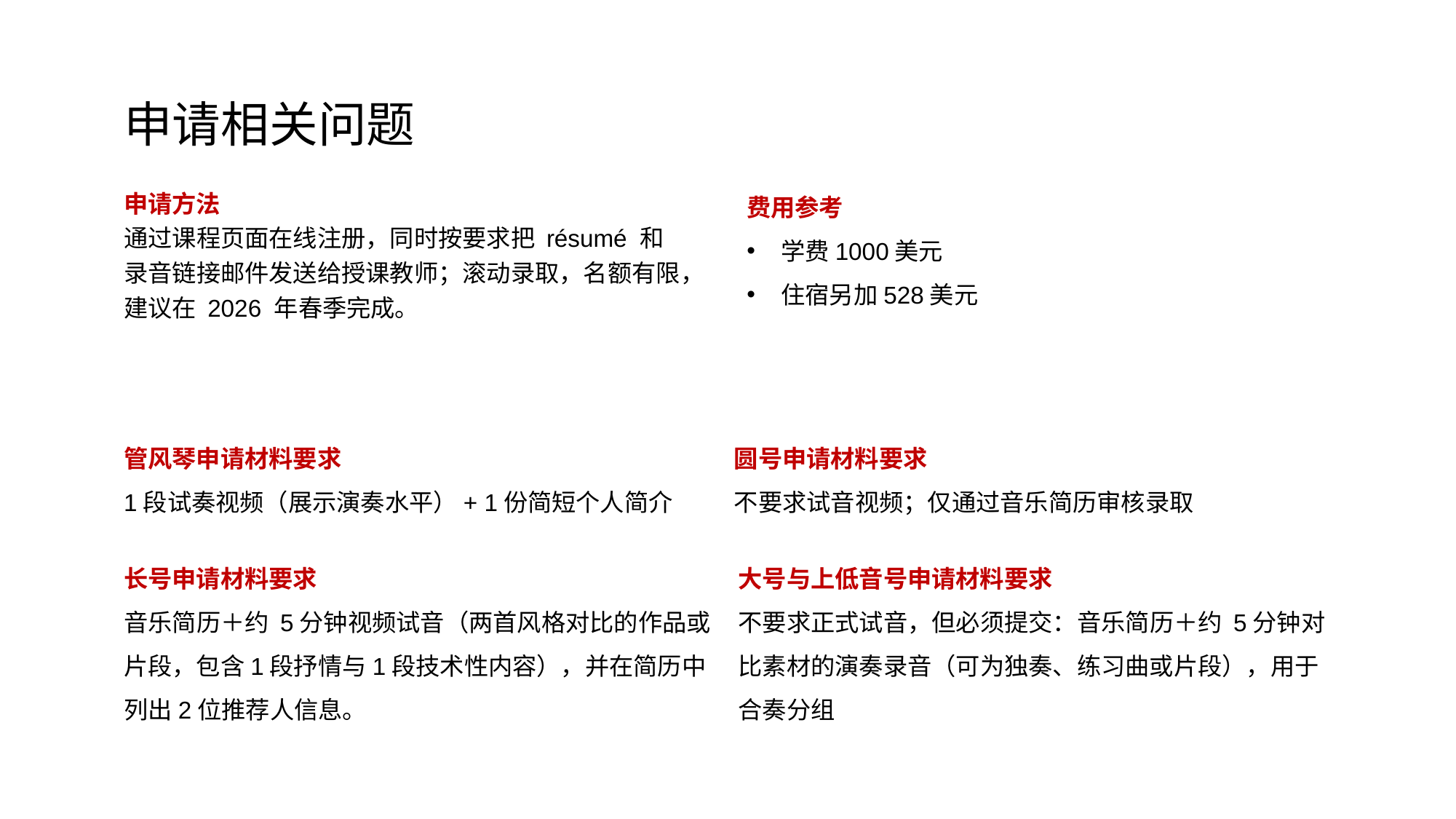

申请相关问题
费用参考
学费1000美元
住宿另加528美元
申请方法
通过课程页面在线注册，同时按要求把 résumé 和录音链接邮件发送给授课教师；滚动录取，名额有限，建议在 2026 年春季完成。

管风琴申请材料要求
1段试奏视频（展示演奏水平）+ 1份简短个人简介
圆号申请材料要求
不要求试音视频；仅通过音乐简历审核录取
长号申请材料要求
音乐简历＋约 5分钟视频试音（两首风格对比的作品或片段，包含1段抒情与1段技术性内容），并在简历中列出2位推荐人信息。
大号与上低音号申请材料要求
不要求正式试音，但必须提交：音乐简历＋约 5分钟对比素材的演奏录音（可为独奏、练习曲或片段），用于合奏分组